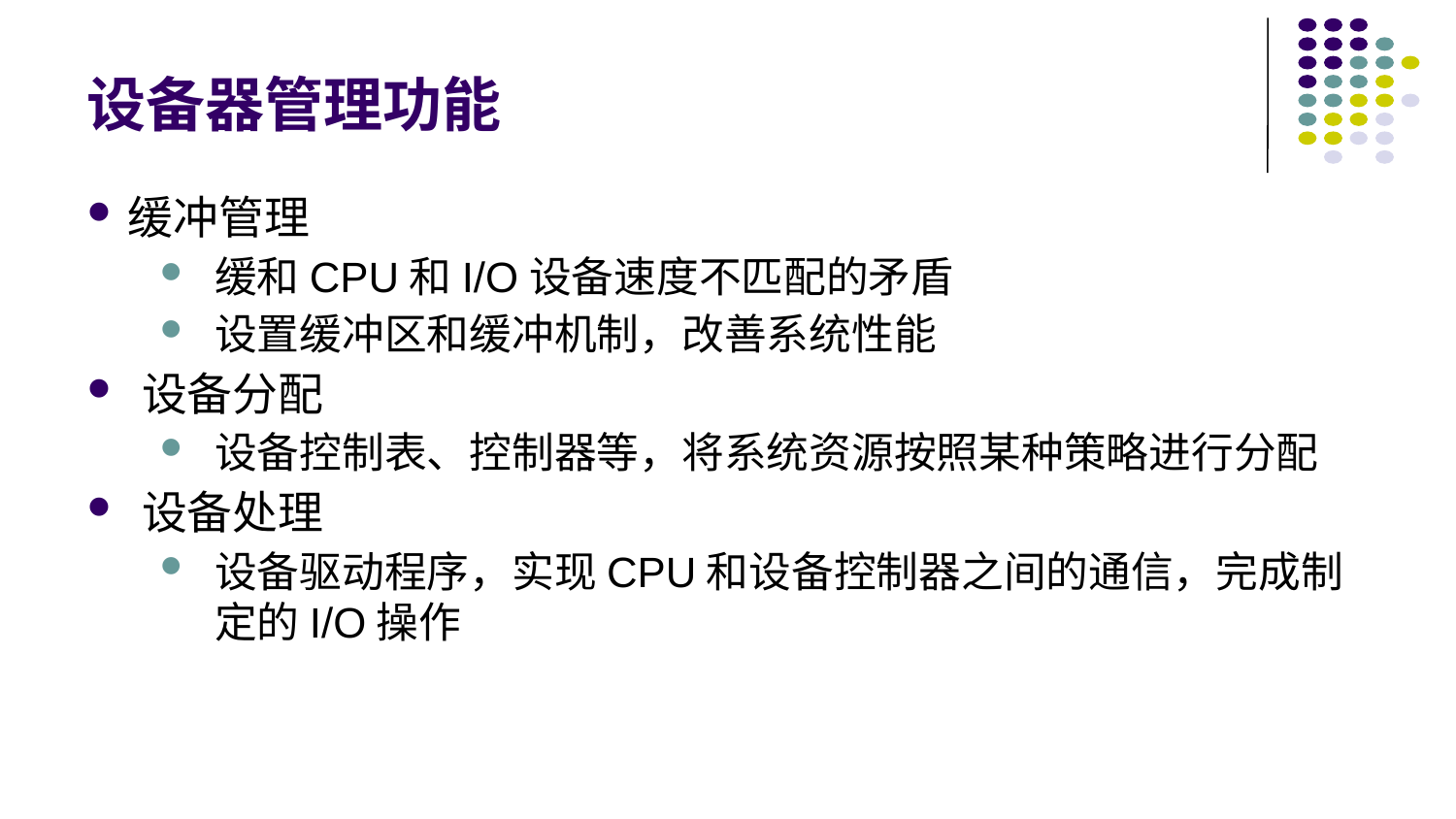

# 设备器管理功能
缓冲管理
缓和CPU和I/O设备速度不匹配的矛盾
设置缓冲区和缓冲机制，改善系统性能
设备分配
设备控制表、控制器等，将系统资源按照某种策略进行分配
设备处理
设备驱动程序，实现CPU和设备控制器之间的通信，完成制定的I/O操作

71